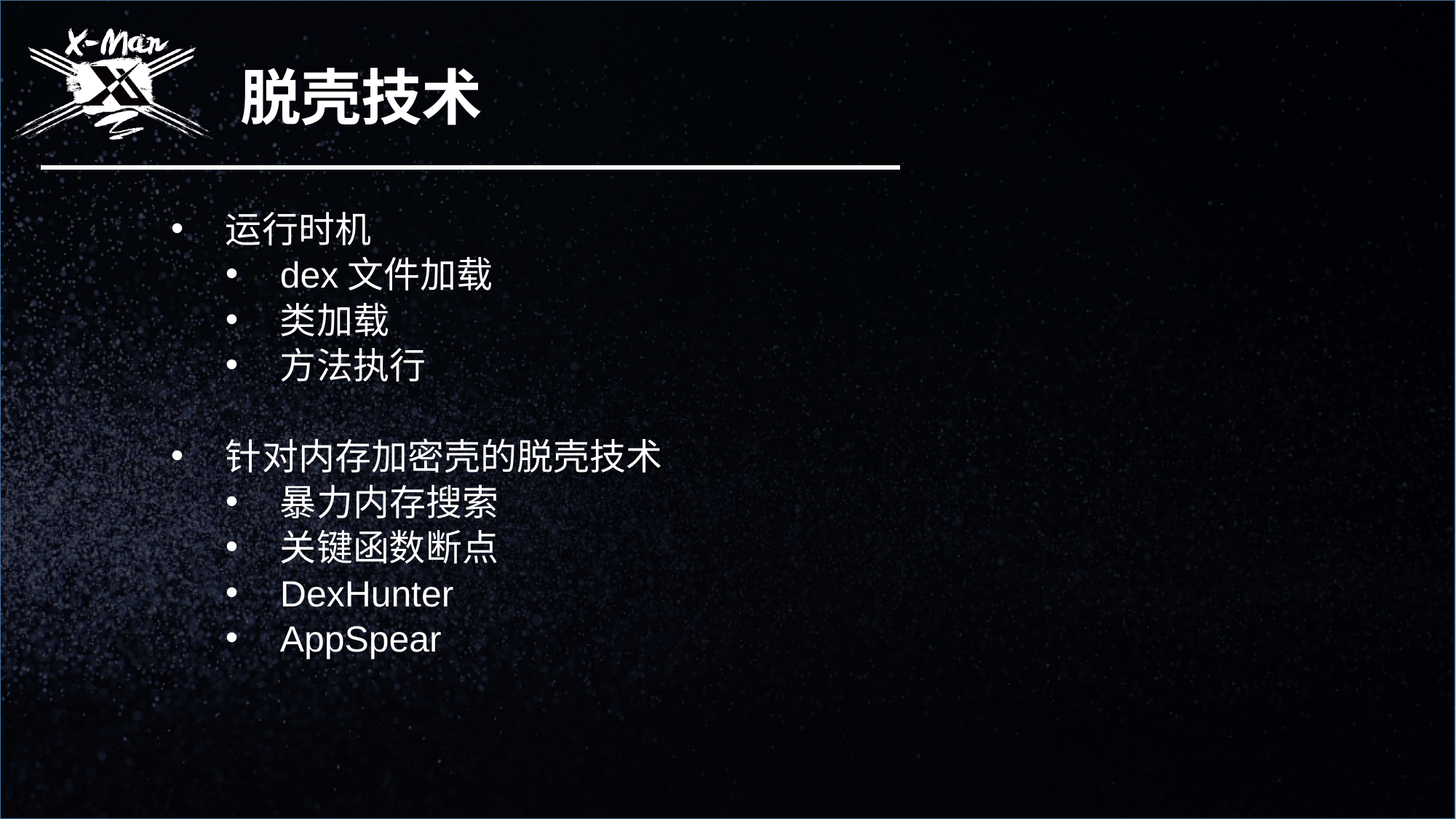

脱壳技术
运行时机
dex文件加载
类加载
方法执行

针对内存加密壳的脱壳技术
暴力内存搜索
关键函数断点
DexHunter
AppSpear